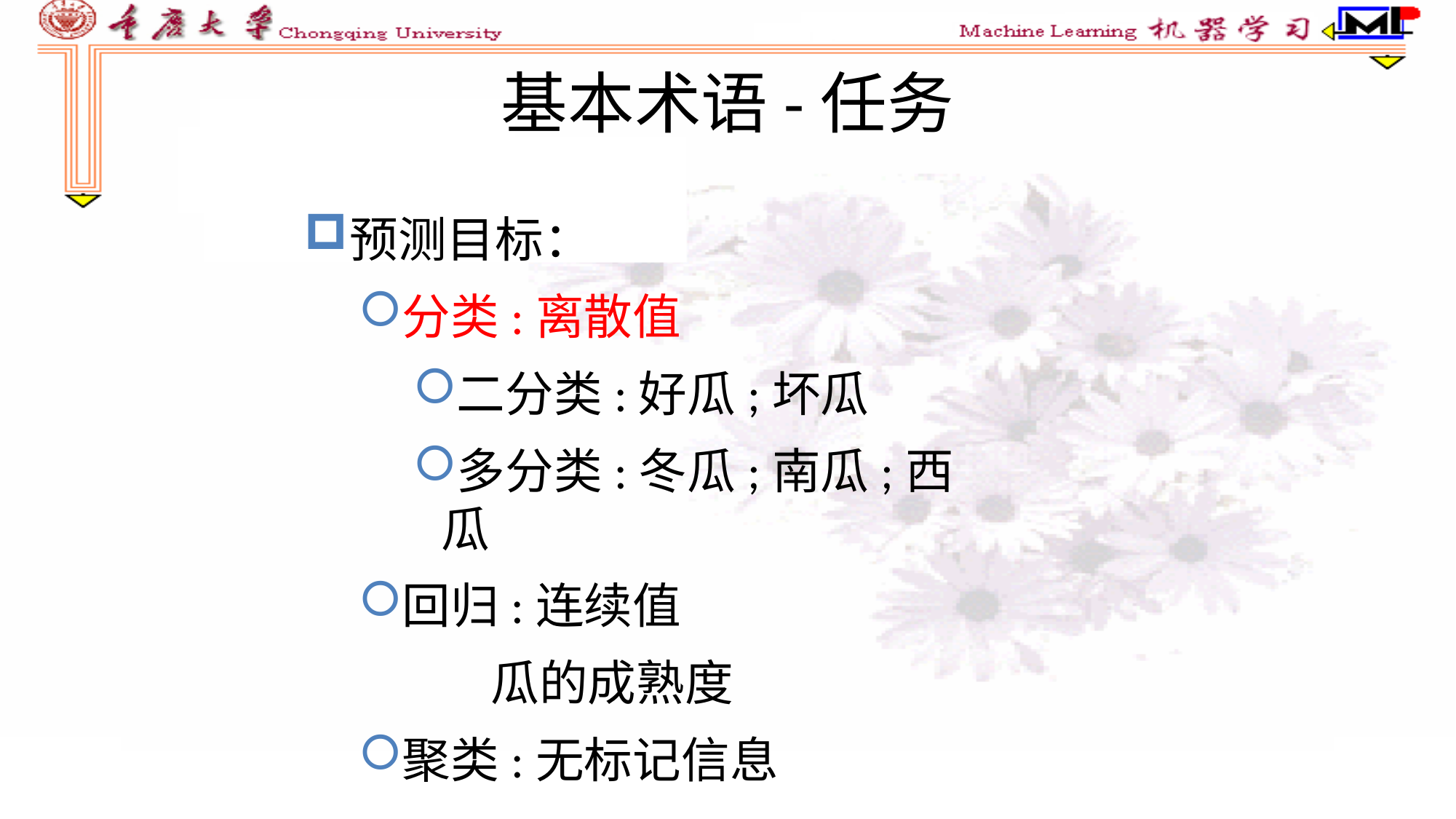

# 基本术语-任务
预测目标：
分类:离散值
二分类:好瓜;坏瓜
多分类:冬瓜;南瓜;西瓜
回归:连续值
           瓜的成熟度
聚类:无标记信息